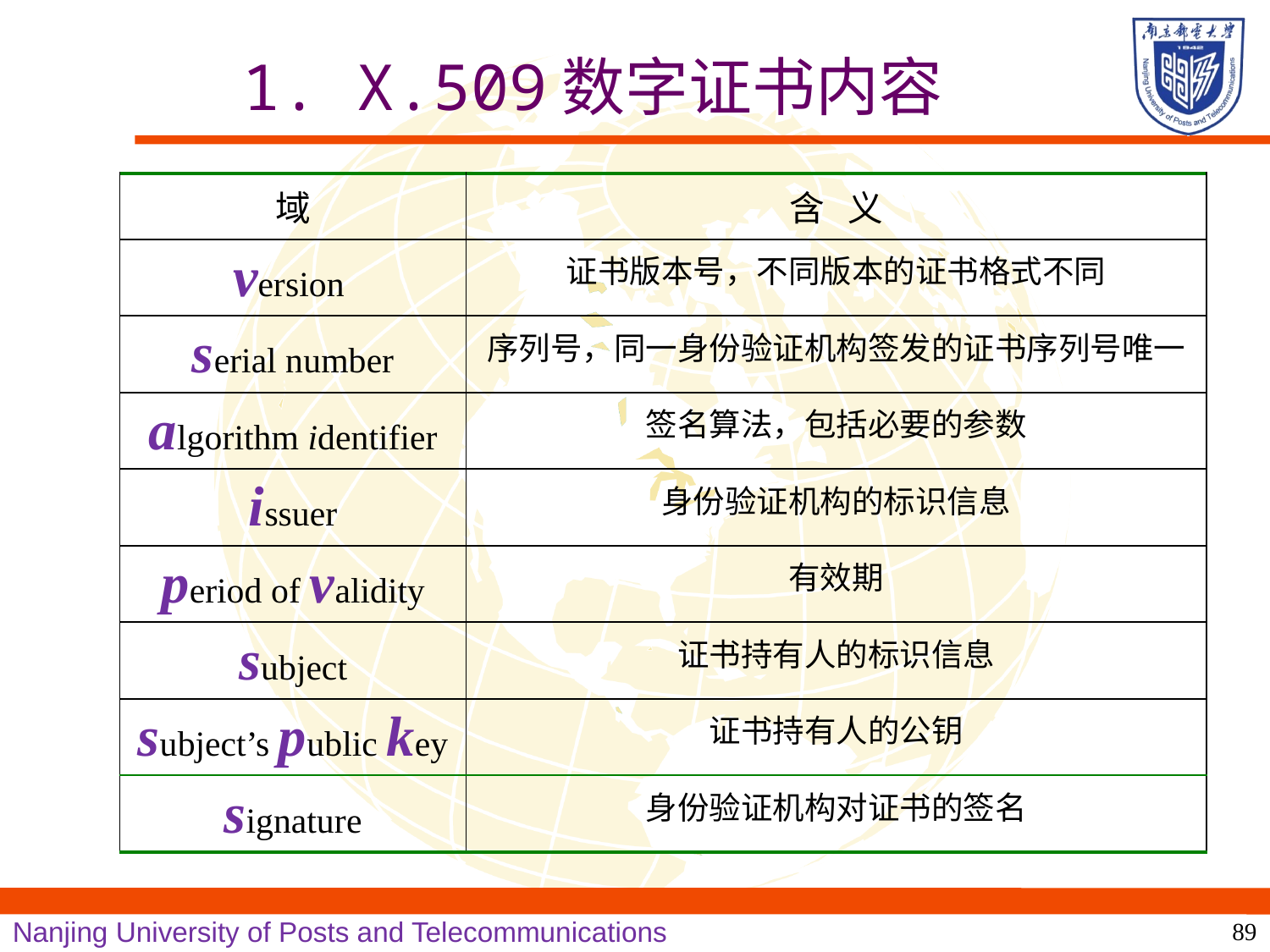

# 1. X.509数字证书内容
| 域 | 含 义 |
| --- | --- |
| version | 证书版本号，不同版本的证书格式不同 |
| serial number | 序列号，同一身份验证机构签发的证书序列号唯一 |
| algorithm identifier | 签名算法，包括必要的参数 |
| issuer | 身份验证机构的标识信息 |
| period of validity | 有效期 |
| subject | 证书持有人的标识信息 |
| subject’s public key | 证书持有人的公钥 |
| signature | 身份验证机构对证书的签名 |

89